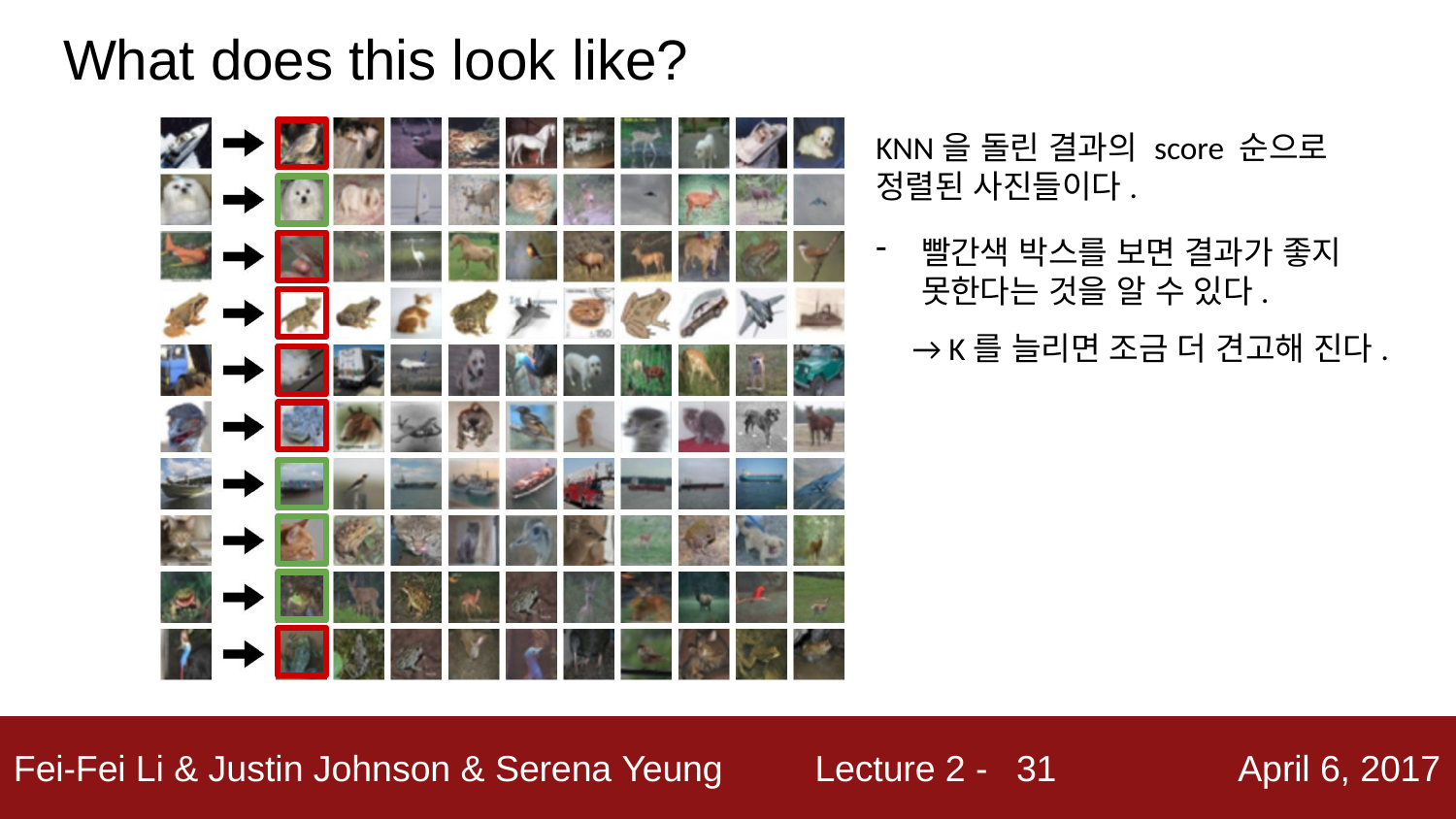

# What does this look like?

KNN을 돌린 결과의 score 순으로 정렬된 사진들이다.

빨간색 박스를 보면 결과가 좋지 못한다는 것을 알 수 있다.

     → K를 늘리면 조금 더 견고해 진다.
31
Fei-Fei Li & Justin Johnson & Serena Yeung
Lecture 2 -
April 6, 2017